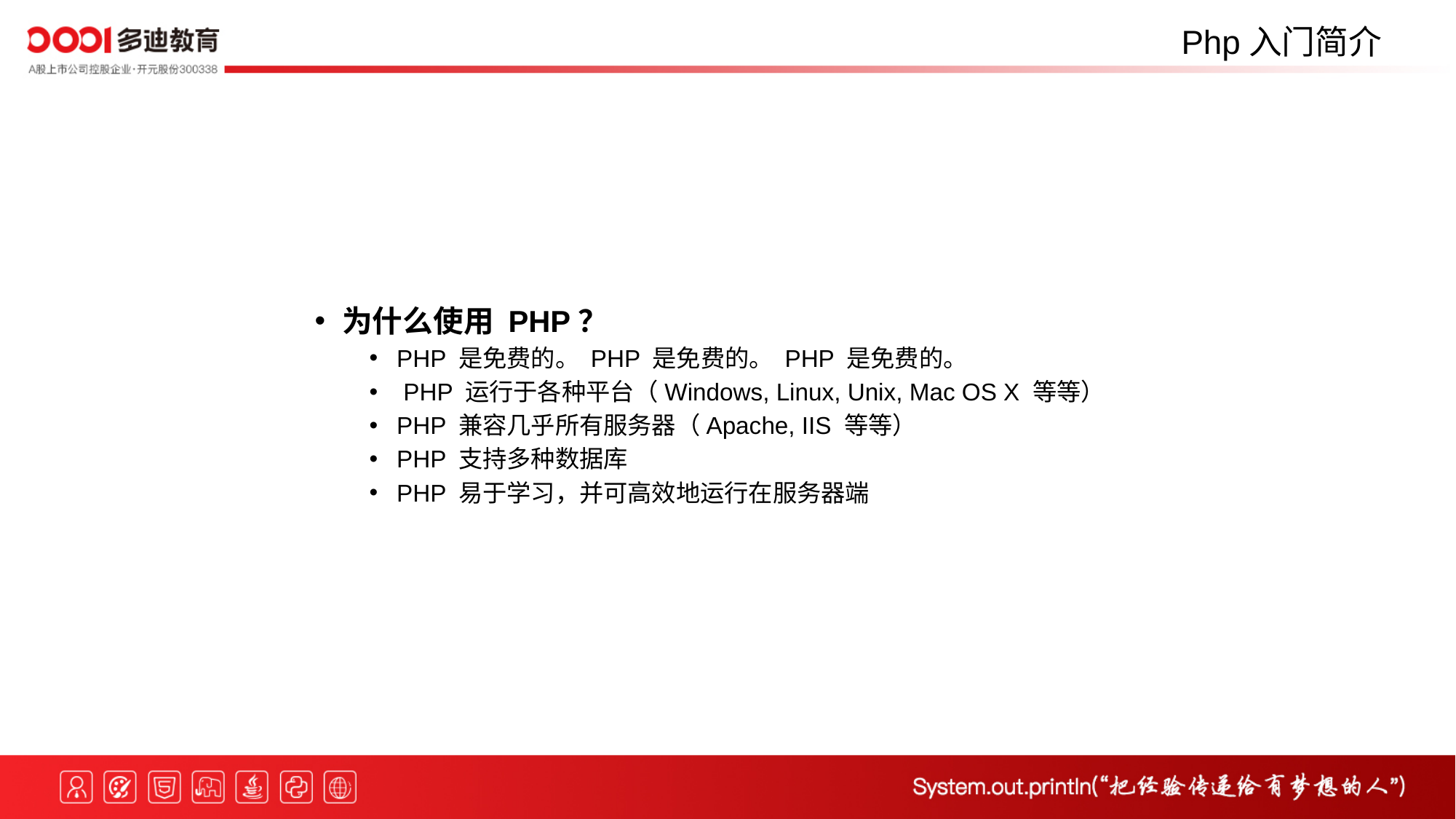

Php入门简介
为什么使用 PHP？
PHP 是免费的。 PHP 是免费的。 PHP 是免费的。
 PHP 运行于各种平台（Windows, Linux, Unix, Mac OS X 等等）
PHP 兼容几乎所有服务器（Apache, IIS 等等）
PHP 支持多种数据库
PHP 易于学习，并可高效地运行在服务器端